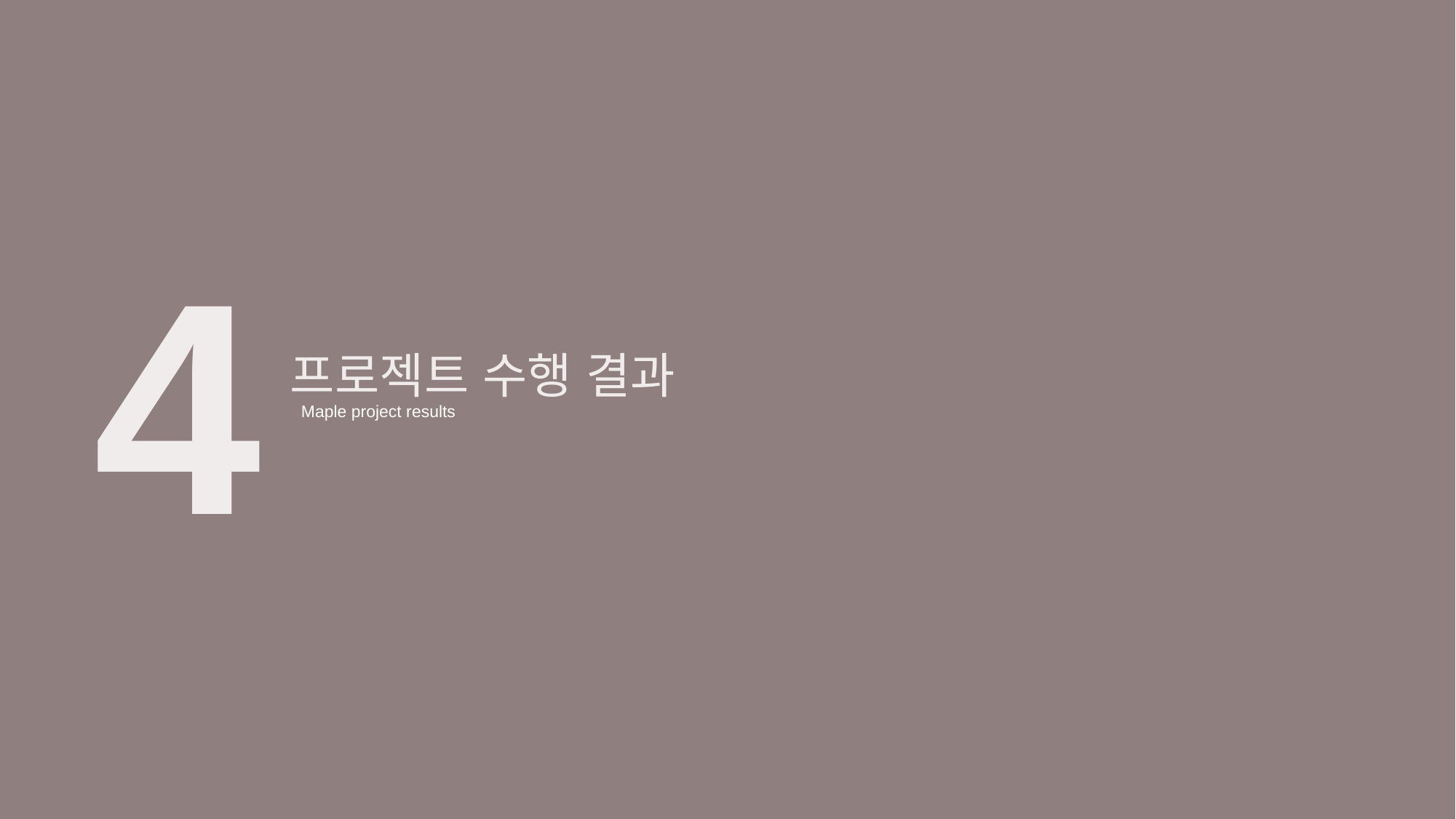

4
프로젝트 수행 결과
Maple project results